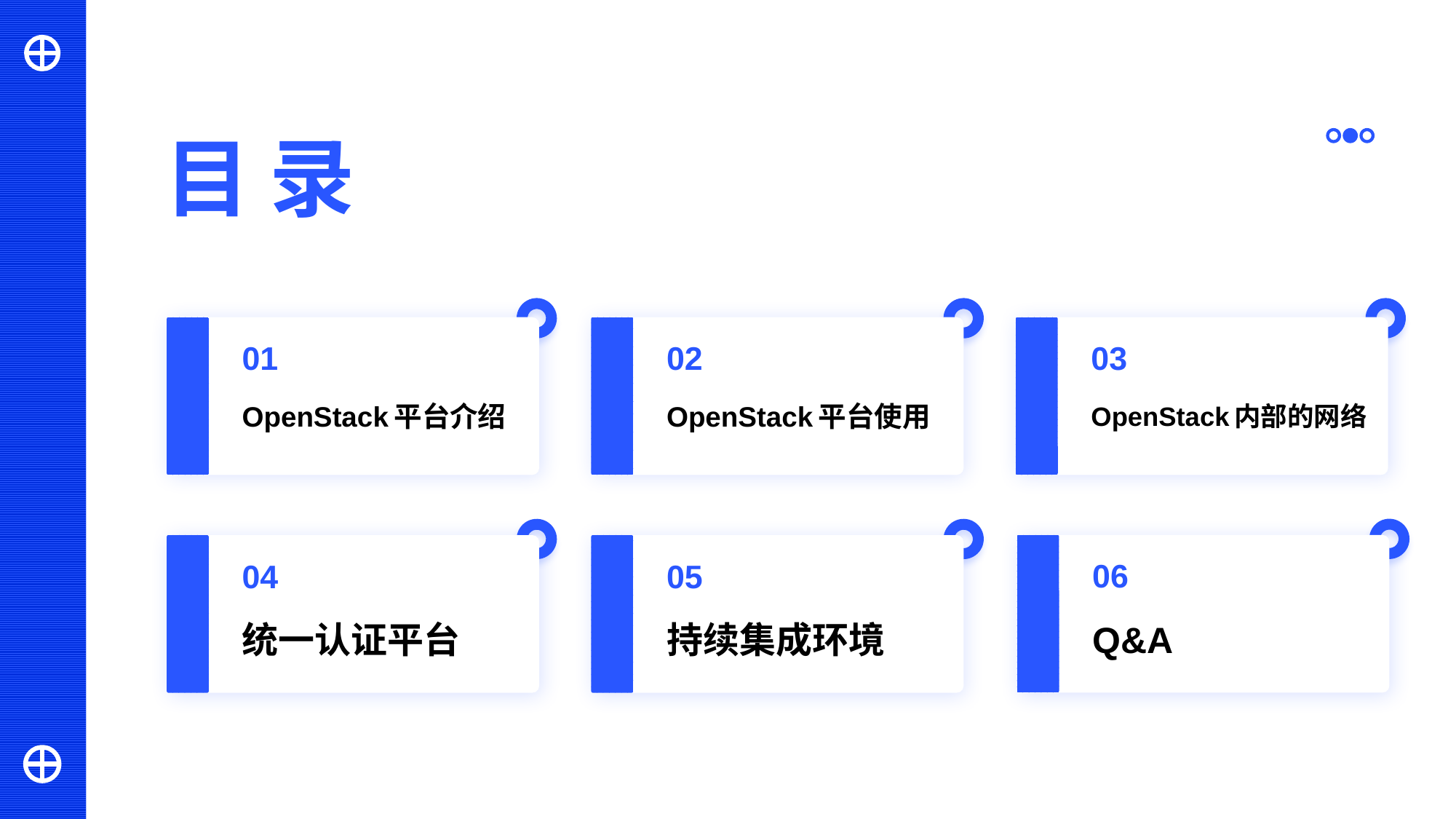

目 录

01
02
03
OpenStack平台介绍
OpenStack平台使用
OpenStack内部的网络

06
04
05
Q&A
统一认证平台
持续集成环境